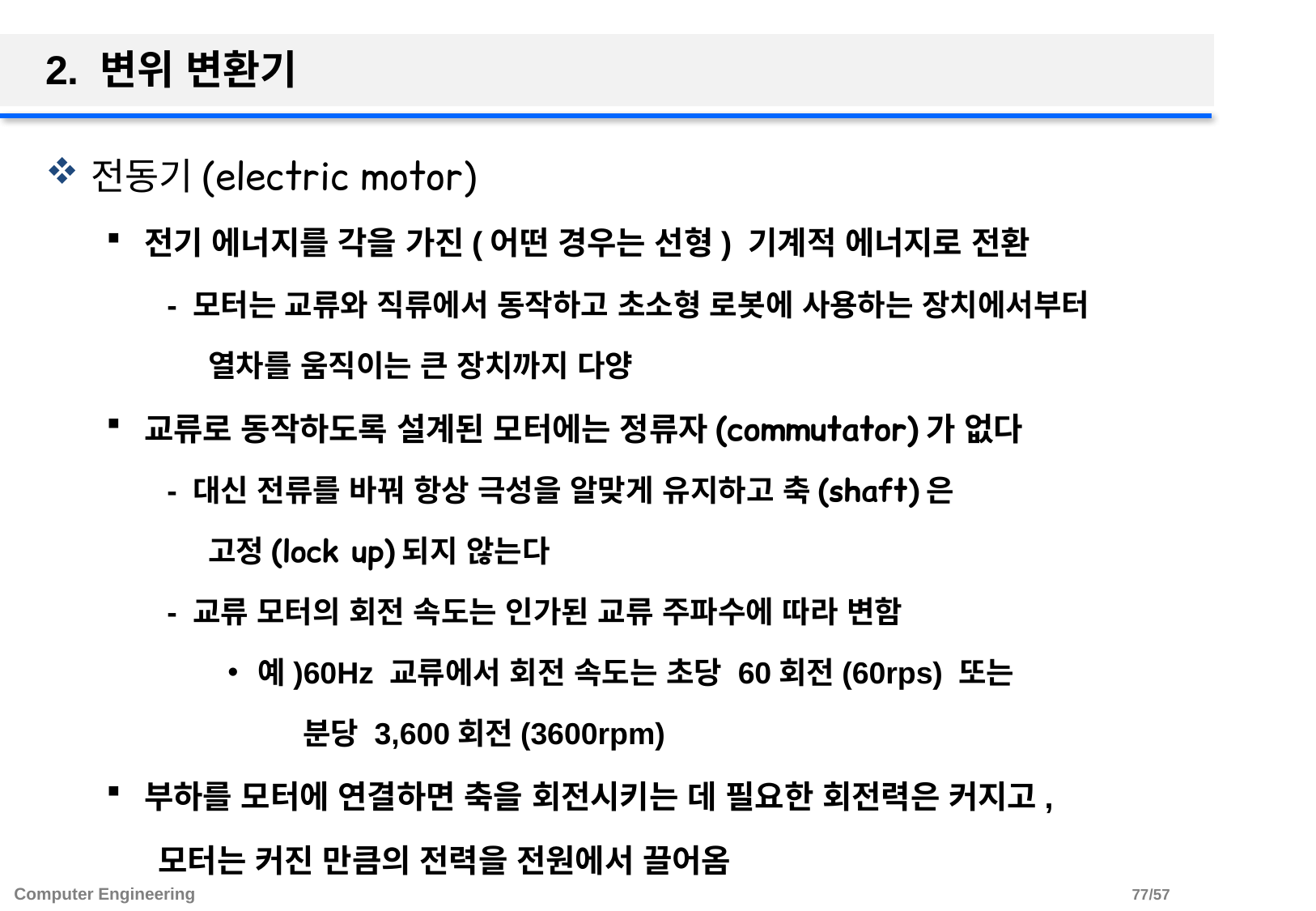

# 2. 변위 변환기
전동기(electric motor)
전기 에너지를 각을 가진(어떤 경우는 선형) 기계적 에너지로 전환
- 모터는 교류와 직류에서 동작하고 초소형 로봇에 사용하는 장치에서부터
    열차를 움직이는 큰 장치까지 다양
교류로 동작하도록 설계된 모터에는 정류자(commutator)가 없다
- 대신 전류를 바꿔 항상 극성을 알맞게 유지하고 축(shaft)은
    고정(lock up)되지 않는다
- 교류 모터의 회전 속도는 인가된 교류 주파수에 따라 변함
예)60Hz 교류에서 회전 속도는 초당 60회전(60rps) 또는
        분당 3,600회전(3600rpm)
부하를 모터에 연결하면 축을 회전시키는 데 필요한 회전력은 커지고,
     모터는 커진 만큼의 전력을 전원에서 끌어옴